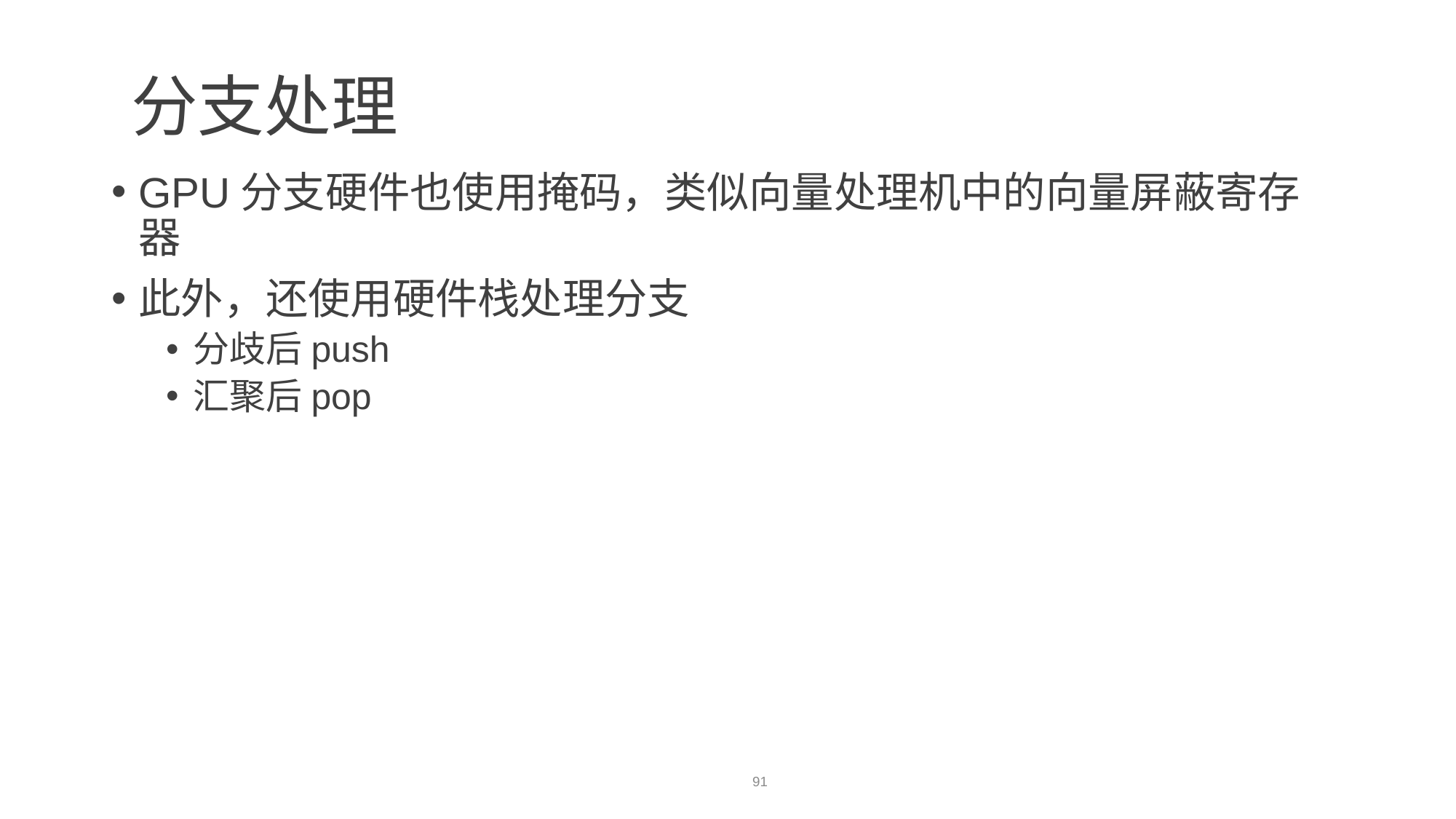

分支处理
GPU分支硬件也使用掩码，类似向量处理机中的向量屏蔽寄存器
此外，还使用硬件栈处理分支
分歧后push
汇聚后pop
91